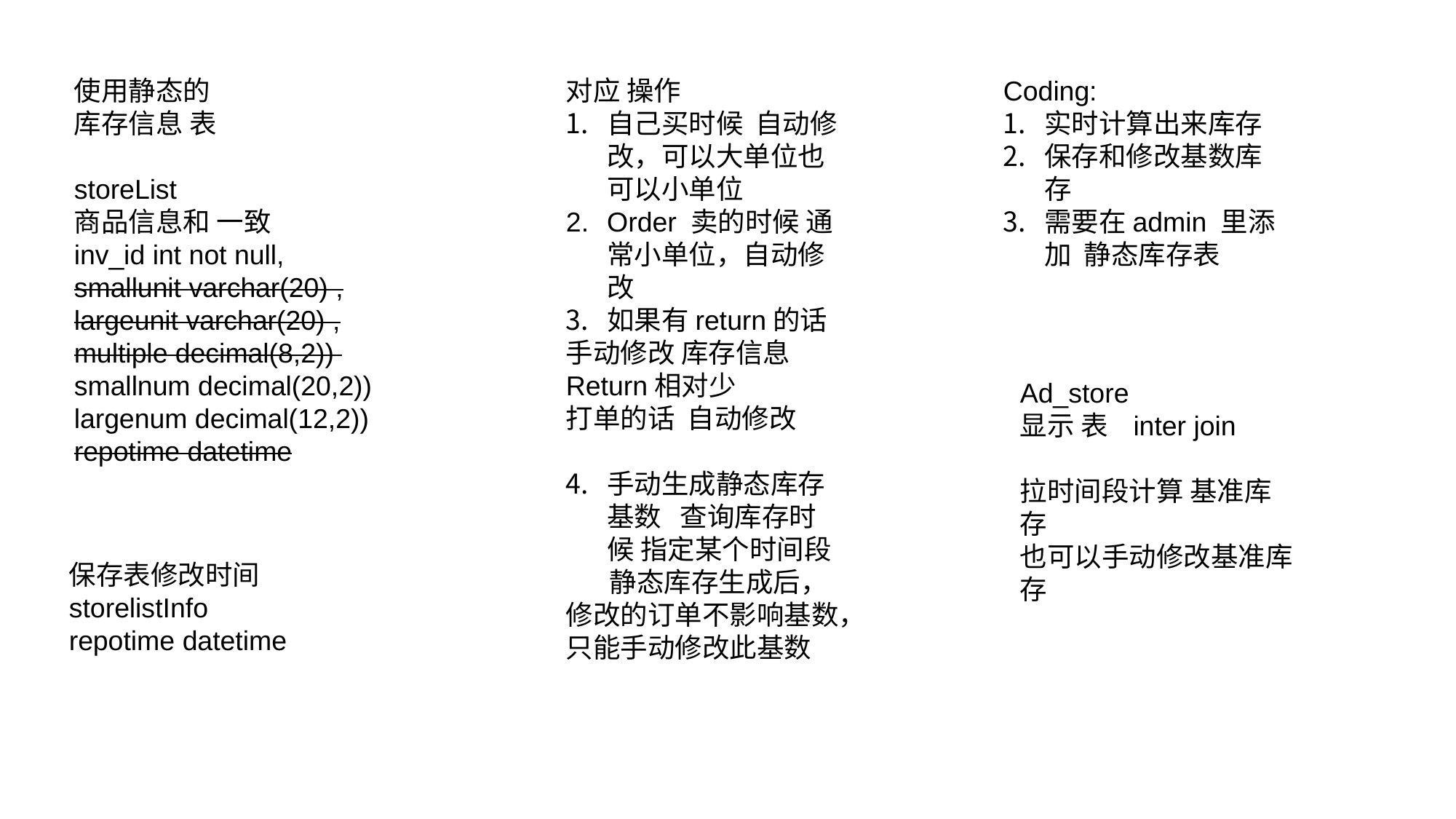

使用静态的
库存信息 表

storeList
商品信息和 一致
inv_id int not null,
smallunit varchar(20) ,
largeunit varchar(20) ,
multiple decimal(8,2))
smallnum decimal(20,2))
largenum decimal(12,2))
repotime datetime

对应 操作
自己买时候  自动修改，可以大单位也可以小单位
Order 卖的时候 通常小单位，自动修改
如果有return的话
手动修改 库存信息
Return相对少
打单的话  自动修改

手动生成静态库存基数   查询库存时候 指定某个时间段
      静态库存生成后，修改的订单不影响基数，只能手动修改此基数

Coding:
实时计算出来库存
保存和修改基数库存
需要在admin 里添加  静态库存表
Ad_store
显示 表   inter join

拉时间段计算 基准库存
也可以手动修改基准库存
保存表修改时间
storelistInfo
repotime datetime